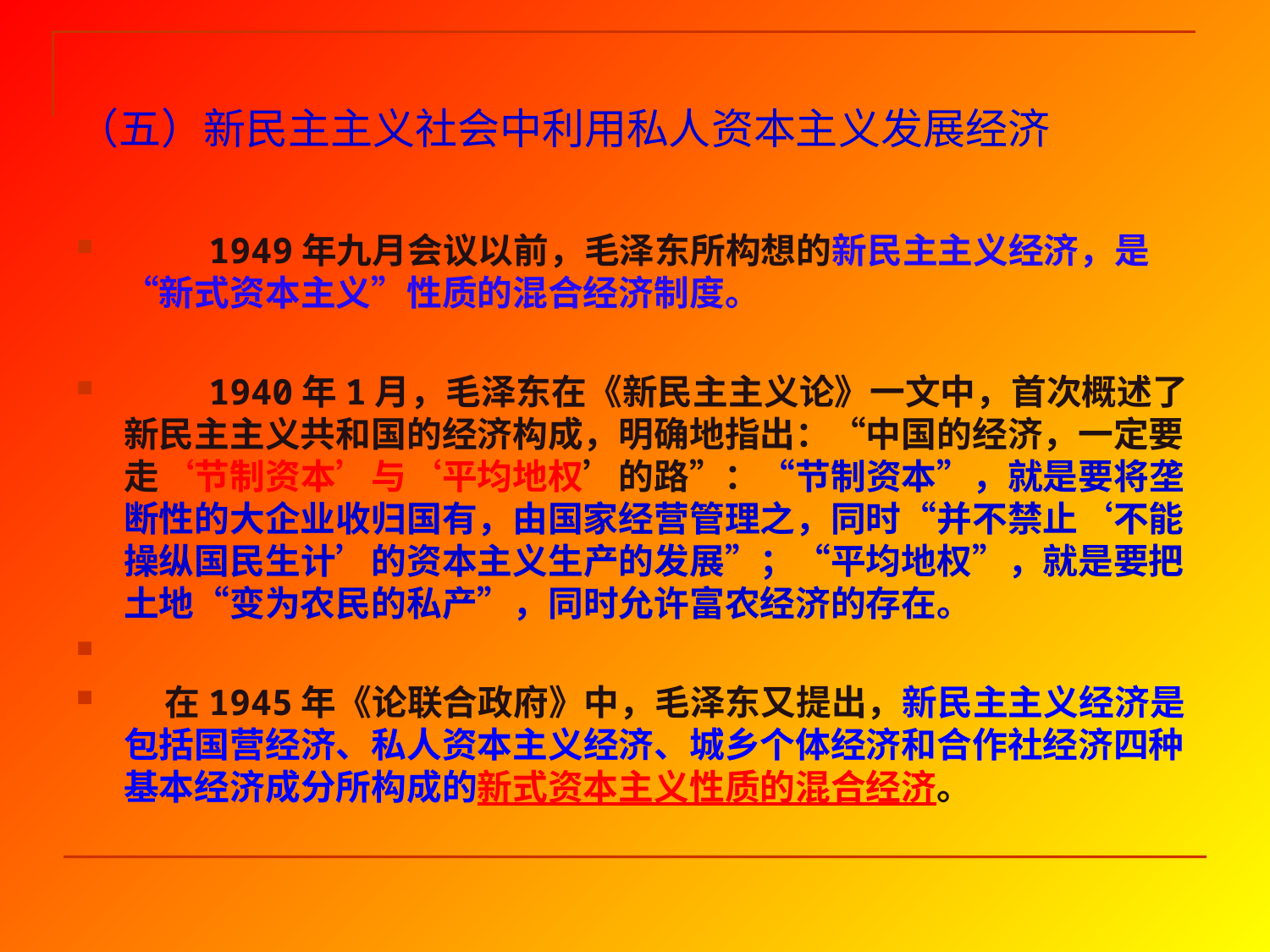

# （五）新民主主义社会中利用私人资本主义发展经济
    1949年九月会议以前，毛泽东所构想的新民主主义经济，是“新式资本主义”性质的混合经济制度。

    1940年1月，毛泽东在《新民主主义论》一文中，首次概述了新民主主义共和国的经济构成，明确地指出：“中国的经济，一定要走‘节制资本’与‘平均地权’的路”：“节制资本”，就是要将垄断性的大企业收归国有，由国家经营管理之，同时“并不禁止‘不能操纵国民生计’的资本主义生产的发展”；“平均地权”，就是要把土地“变为农民的私产”，同时允许富农经济的存在。

    在1945年《论联合政府》中，毛泽东又提出，新民主主义经济是包括国营经济、私人资本主义经济、城乡个体经济和合作社经济四种基本经济成分所构成的新式资本主义性质的混合经济。